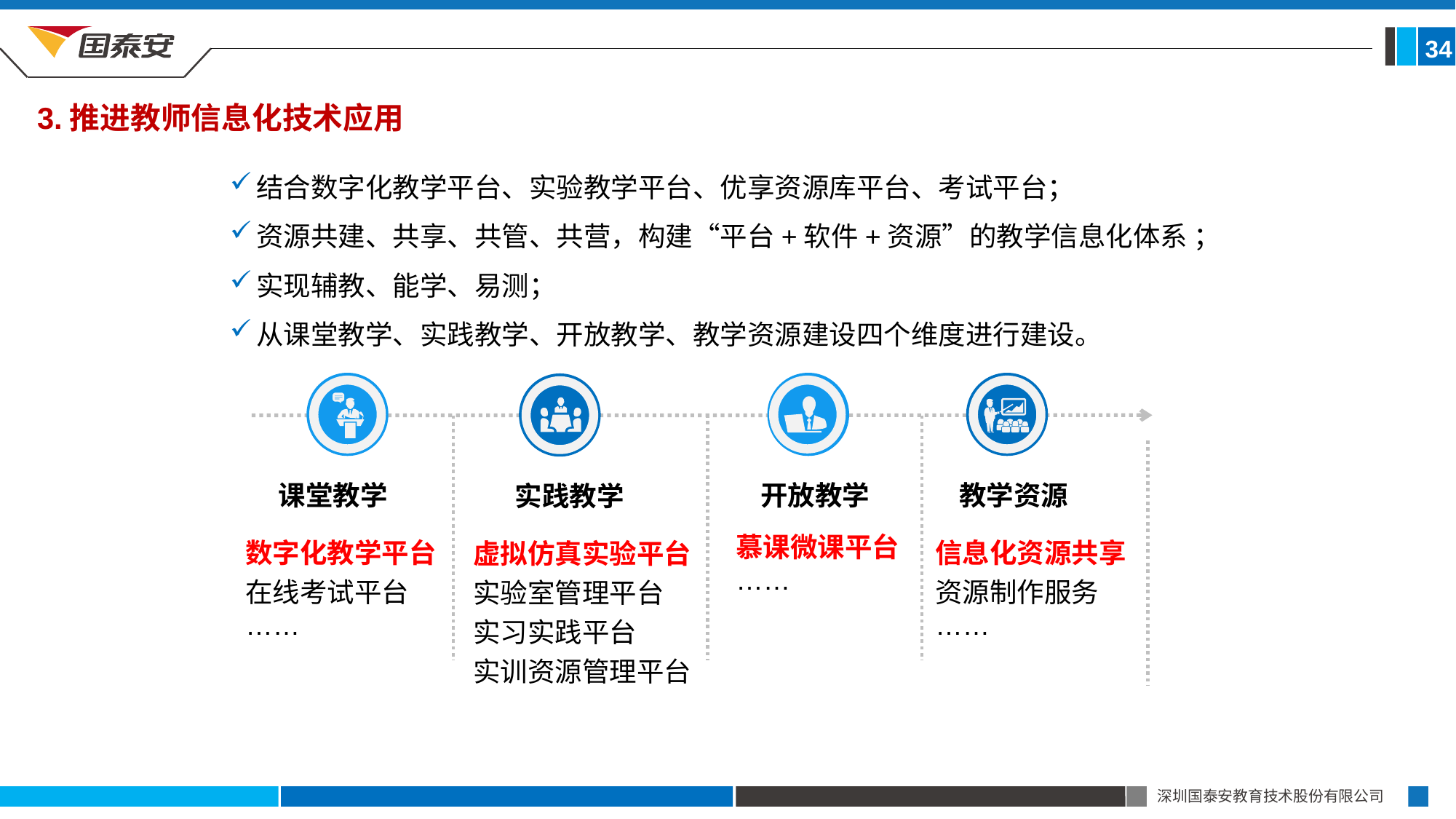

34
3.推进教师信息化技术应用
结合数字化教学平台、实验教学平台、优享资源库平台、考试平台；
资源共建、共享、共管、共营，构建“平台+软件+资源”的教学信息化体系 ；
实现辅教、能学、易测；
从课堂教学、实践教学、开放教学、教学资源建设四个维度进行建设。

课堂教学
开放教学
教学资源
实践教学
数字化教学平台
在线考试平台
……
慕课微课平台
……
信息化资源共享
资源制作服务
……
虚拟仿真实验平台
实验室管理平台
实习实践平台
实训资源管理平台